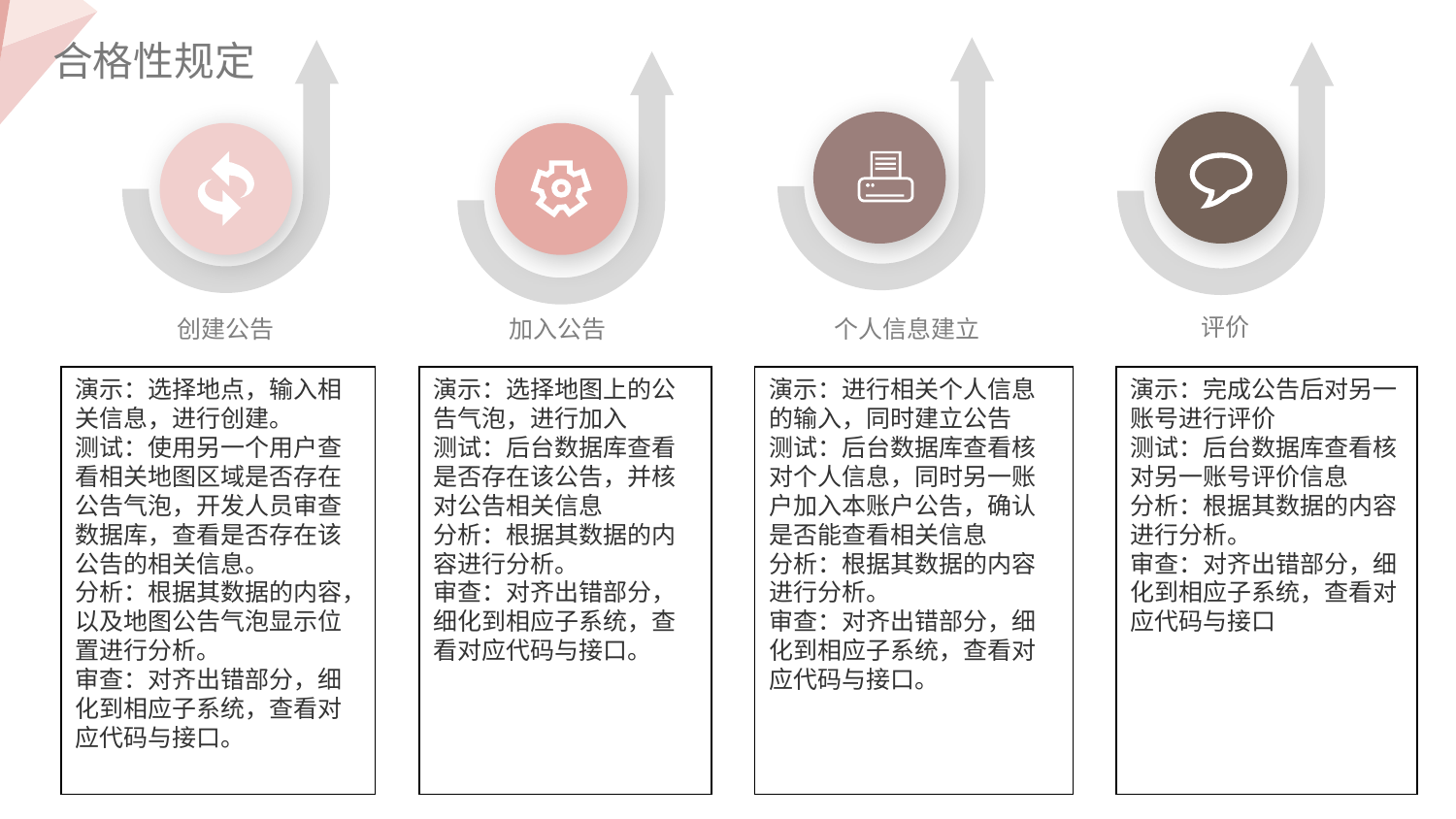

合格性规定

评价
创建公告
加入公告
个人信息建立
演示：选择地点，输入相关信息，进行创建。
测试：使用另一个用户查看相关地图区域是否存在公告气泡，开发人员审查数据库，查看是否存在该公告的相关信息。
分析：根据其数据的内容，以及地图公告气泡显示位置进行分析。
审查：对齐出错部分，细化到相应子系统，查看对应代码与接口。

演示：选择地图上的公告气泡，进行加入
测试：后台数据库查看是否存在该公告，并核对公告相关信息
分析：根据其数据的内容进行分析。
审查：对齐出错部分，细化到相应子系统，查看对应代码与接口。

演示：进行相关个人信息的输入，同时建立公告
测试：后台数据库查看核对个人信息，同时另一账户加入本账户公告，确认是否能查看相关信息
分析：根据其数据的内容进行分析。
审查：对齐出错部分，细化到相应子系统，查看对应代码与接口。

演示：完成公告后对另一账号进行评价
测试：后台数据库查看核对另一账号评价信息
分析：根据其数据的内容进行分析。
审查：对齐出错部分，细化到相应子系统，查看对应代码与接口